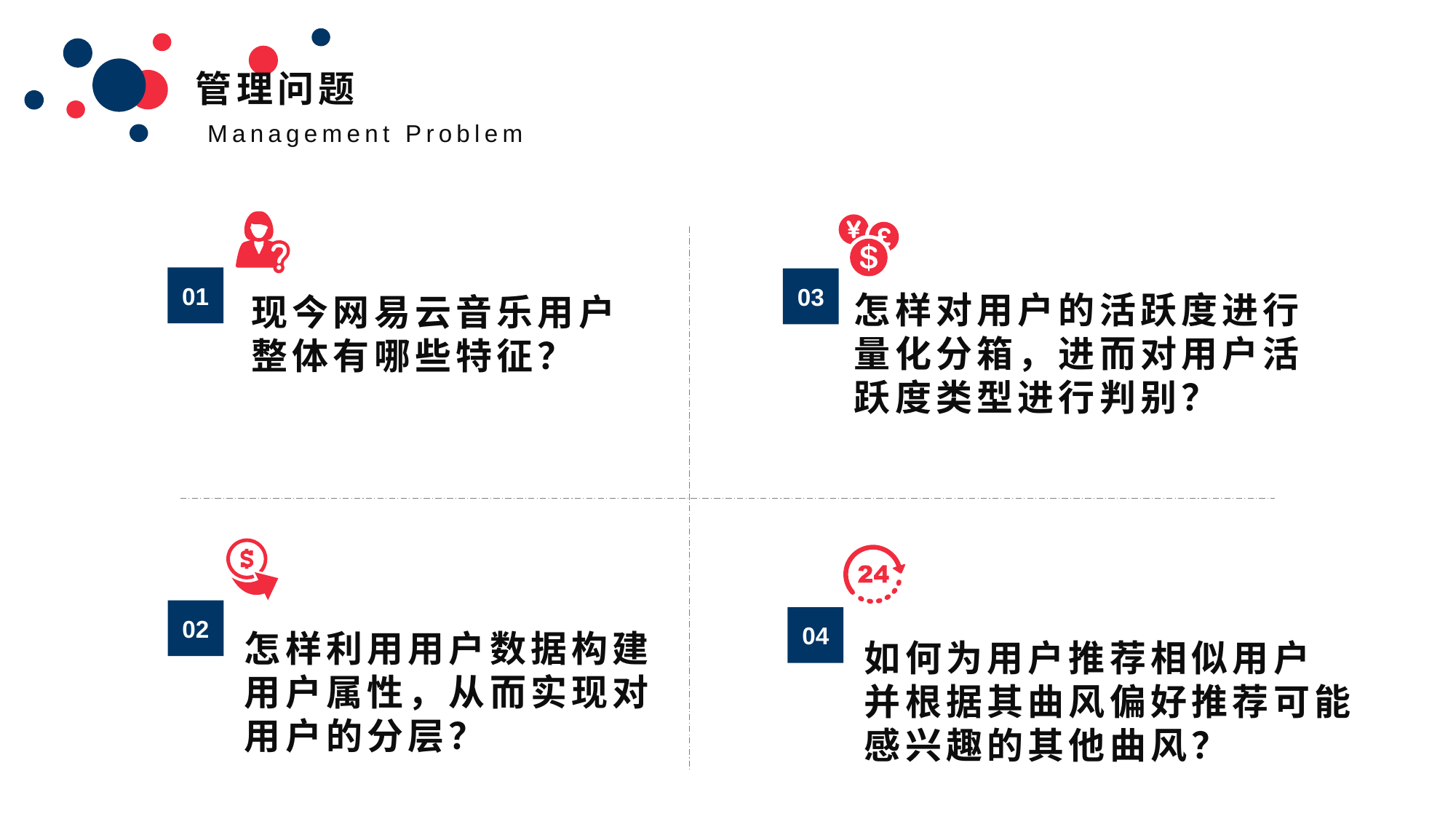

管理问题

Management Problem

01
03
怎样对用户的活跃度进行
量化分箱，进而对用户活
跃度类型进行判别？
现今网易云音乐用户
整体有哪些特征？

02
04
怎样利用用户数据构建
用户属性，从而实现对
用户的分层？
如何为用户推荐相似用户
并根据其曲风偏好推荐可能
感兴趣的其他曲风？